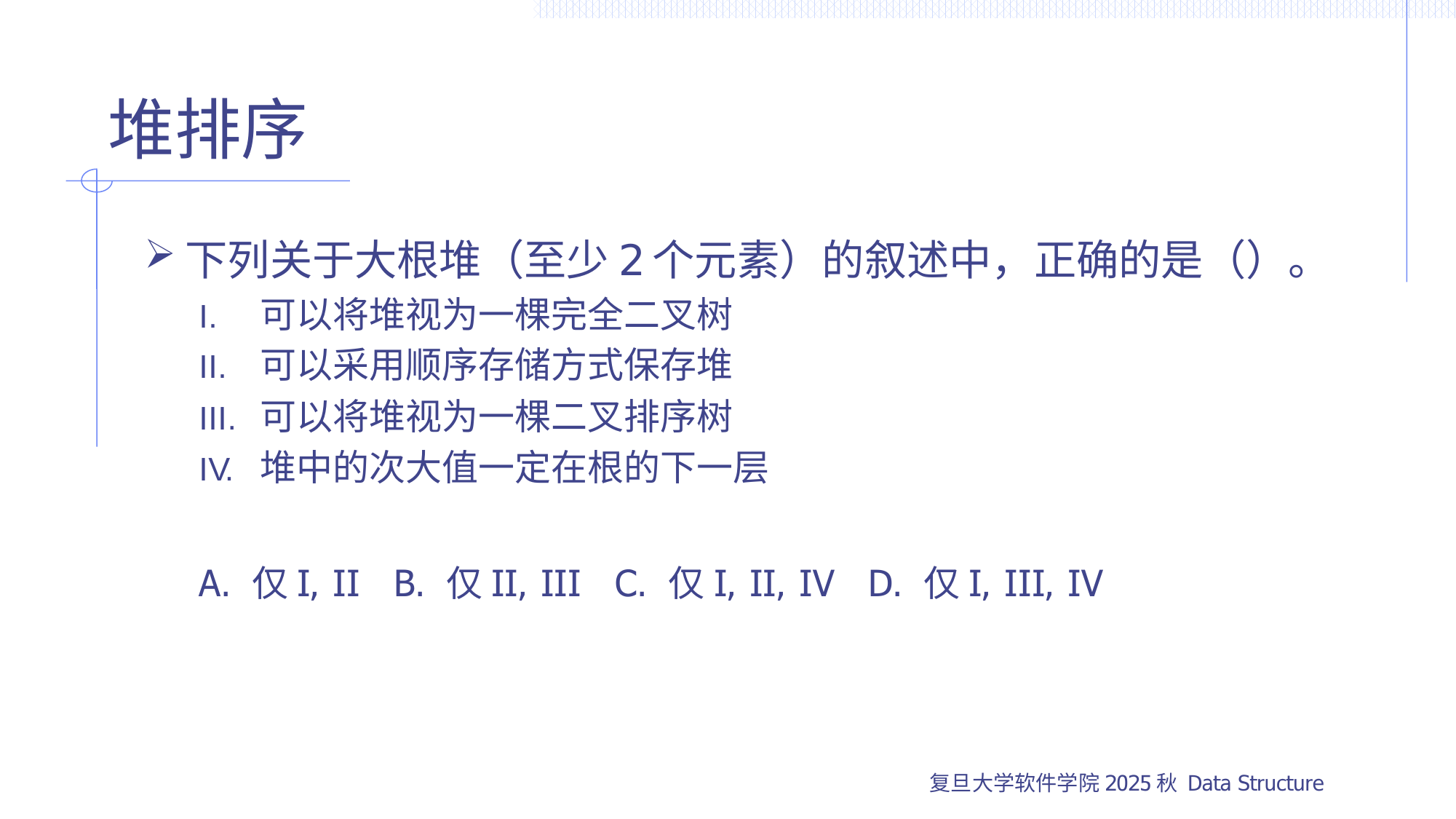

# 堆排序
下列关于大根堆（至少2个元素）的叙述中，正确的是（）。
可以将堆视为一棵完全二叉树
可以采用顺序存储方式保存堆
可以将堆视为一棵二叉排序树
堆中的次大值一定在根的下一层

A. 仅I, II   B. 仅II, III   C. 仅I, II, IV   D. 仅I, III, IV